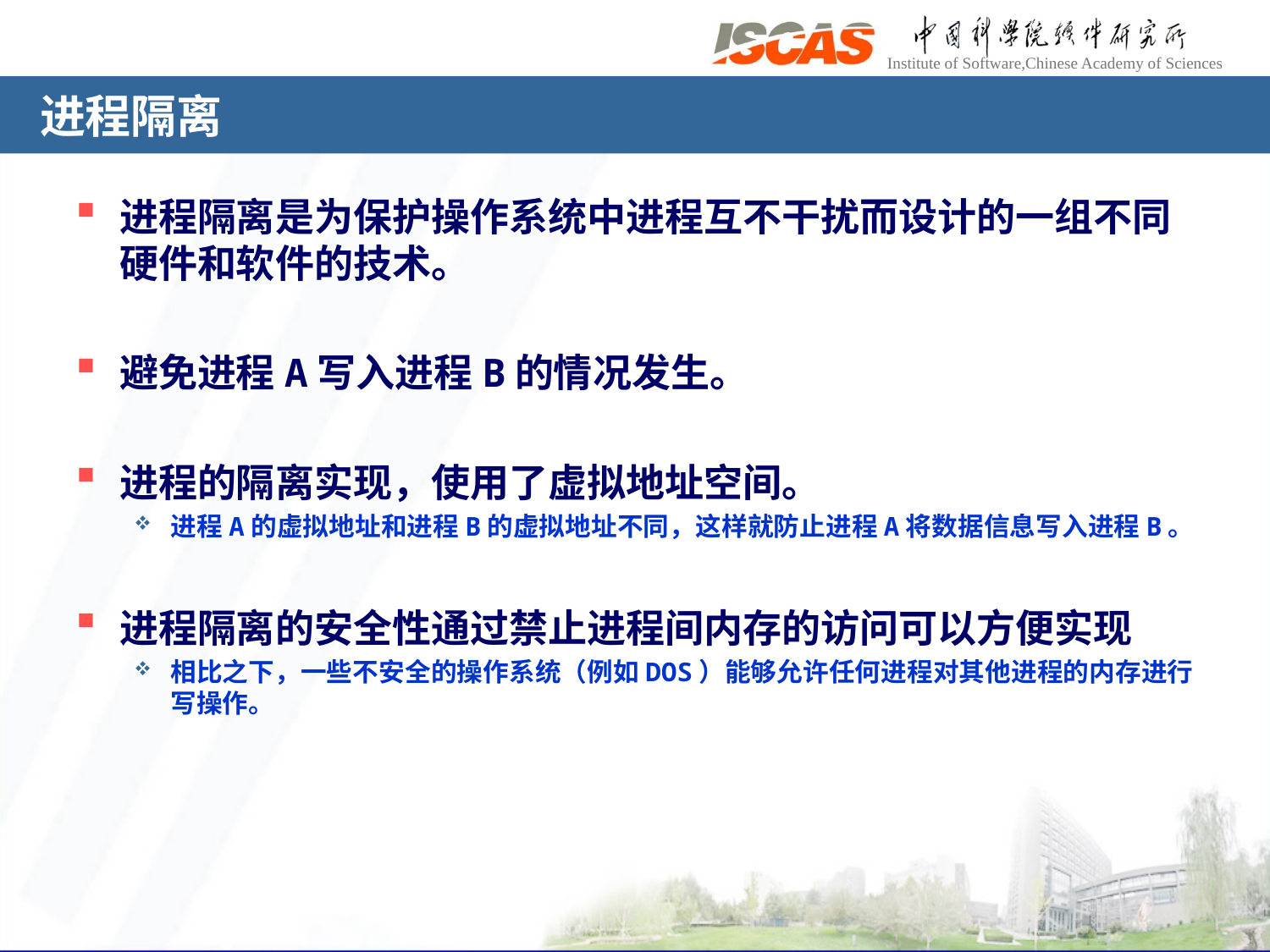

# 进程隔离
进程隔离是为保护操作系统中进程互不干扰而设计的一组不同硬件和软件的技术。

避免进程A写入进程B的情况发生。

进程的隔离实现，使用了虚拟地址空间。
进程A的虚拟地址和进程B的虚拟地址不同，这样就防止进程A将数据信息写入进程B。

进程隔离的安全性通过禁止进程间内存的访问可以方便实现
相比之下，一些不安全的操作系统（例如DOS）能够允许任何进程对其他进程的内存进行写操作。